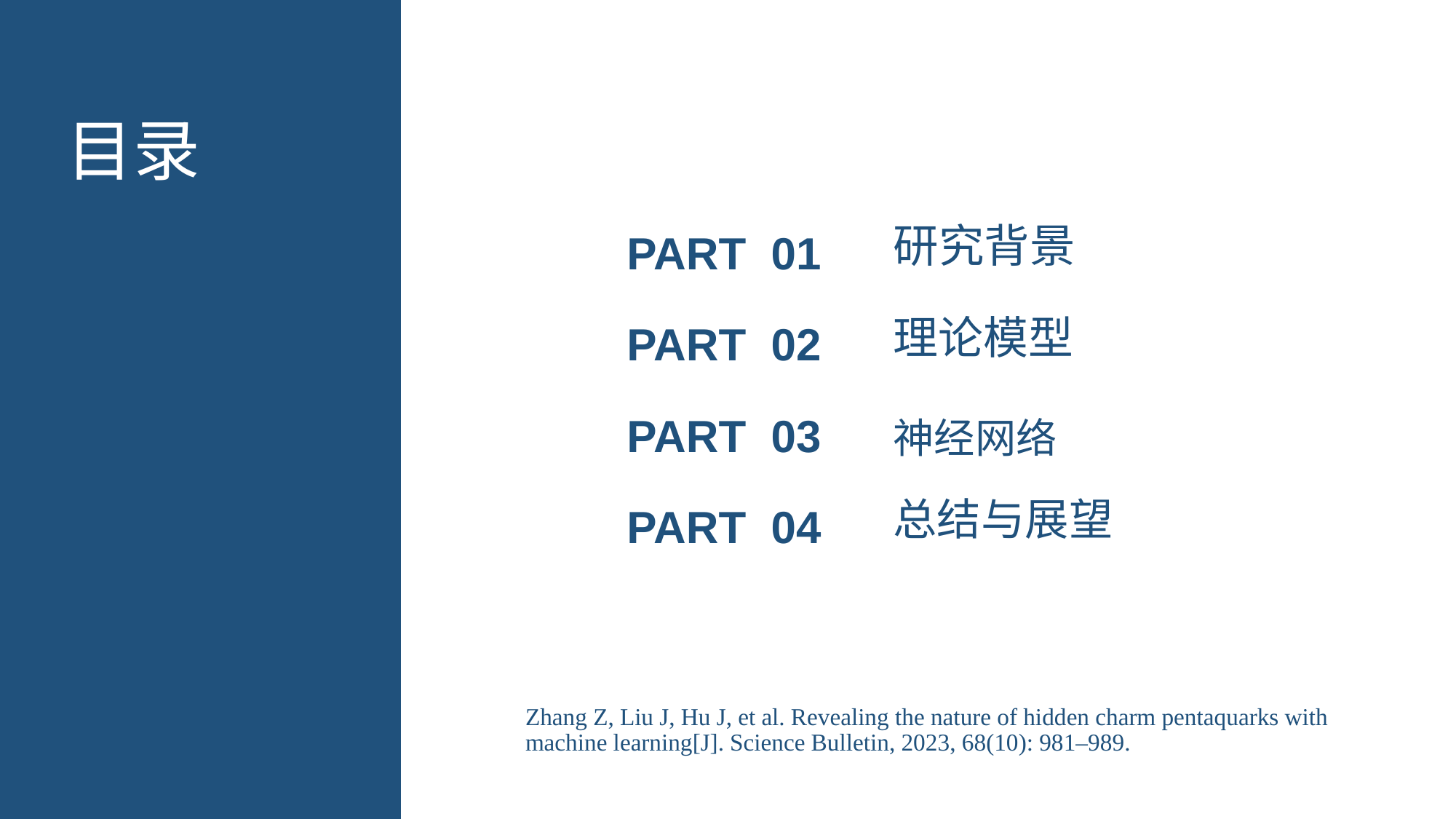

研究背景
PART  01
理论模型
PART  02
神经网络
PART  03

总结与展望
PART  04

Zhang Z, Liu J, Hu J, et al. Revealing the nature of hidden charm pentaquarks with machine learning[J]. Science Bulletin, 2023, 68(10): 981–989.